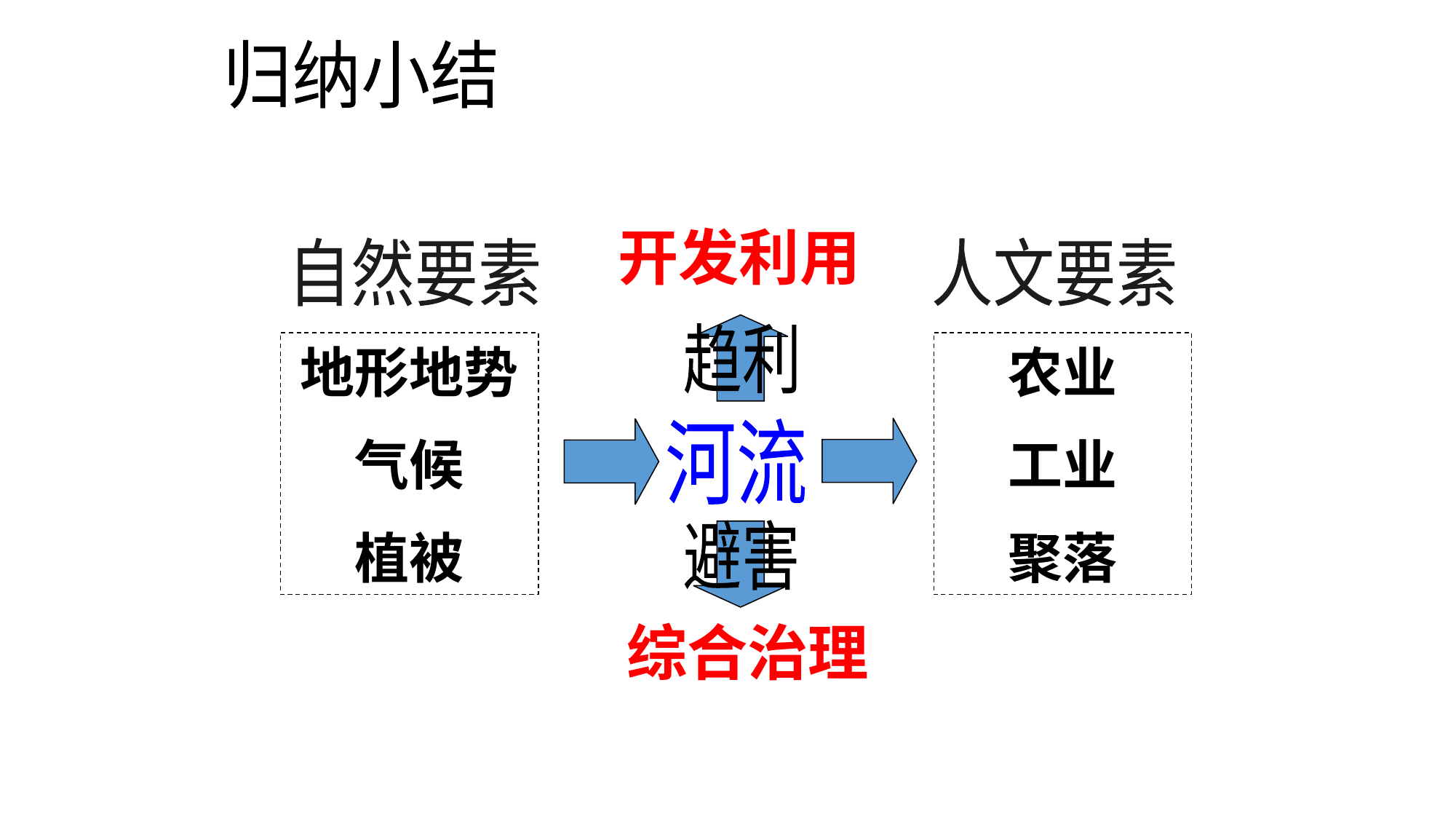

归纳小结
开发利用
自然要素
人文要素

趋利
地形地势
气候
植被
农业
工业
聚落

河流
避害

综合治理